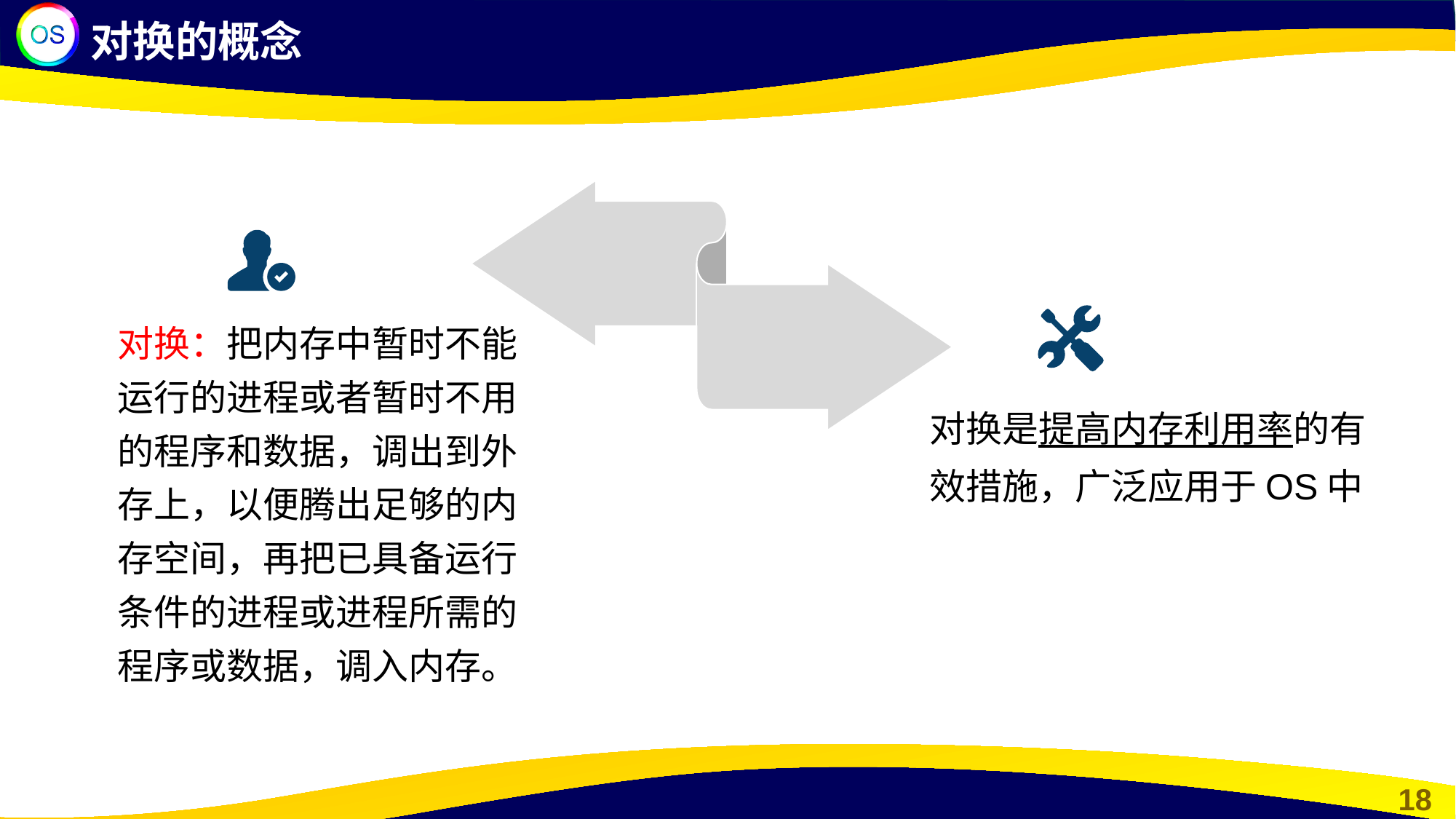

对换的概念

对换：把内存中暂时不能运行的进程或者暂时不用的程序和数据，调出到外存上，以便腾出足够的内存空间，再把已具备运行条件的进程或进程所需的程序或数据，调入内存。

对换是提高内存利用率的有效措施，广泛应用于OS中